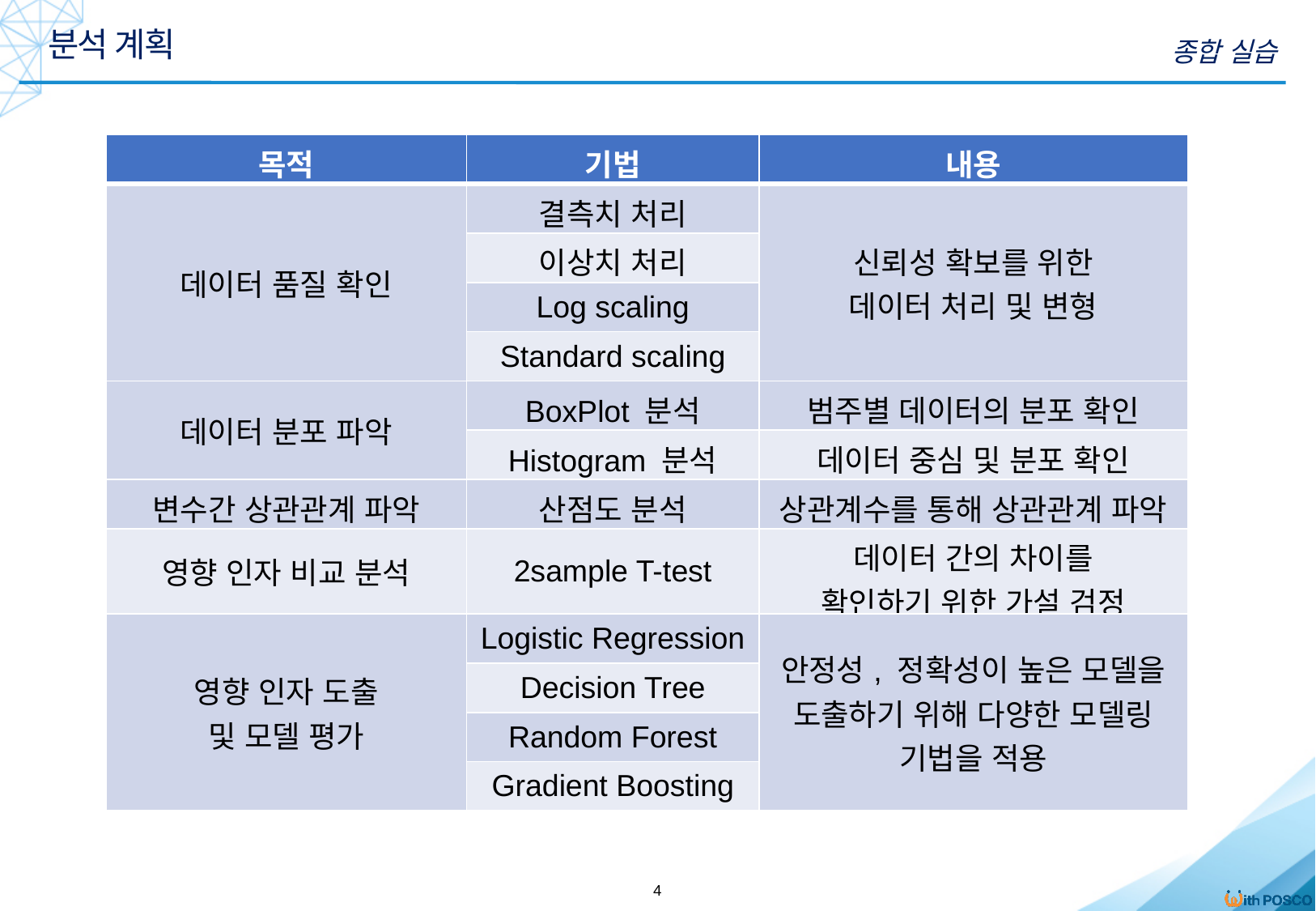

분석 계획
종합 실습
| 목적 | 기법 | 내용 |
| --- | --- | --- |
| 데이터 품질 확인 | 결측치 처리 | 신뢰성 확보를 위한 데이터 처리 및 변형 |
|  | 이상치 처리 |  |
|  | Log scaling |  |
|  | Standard scaling |  |
| 데이터 분포 파악 | BoxPlot 분석 | 범주별 데이터의 분포 확인 |
|  | Histogram 분석 | 데이터 중심 및 분포 확인 |
| 변수간 상관관계 파악 | 산점도 분석 | 상관계수를 통해 상관관계 파악 |
| 영향 인자 비교 분석 | 2sample T-test | 데이터 간의 차이를 확인하기 위한 가설 검정 |
| 영향 인자 도출 및 모델 평가 | Logistic Regression | 안정성, 정확성이 높은 모델을 도출하기 위해 다양한 모델링 기법을 적용 |
|  | Decision Tree |  |
|  | Random Forest |  |
|  | Gradient Boosting |  |